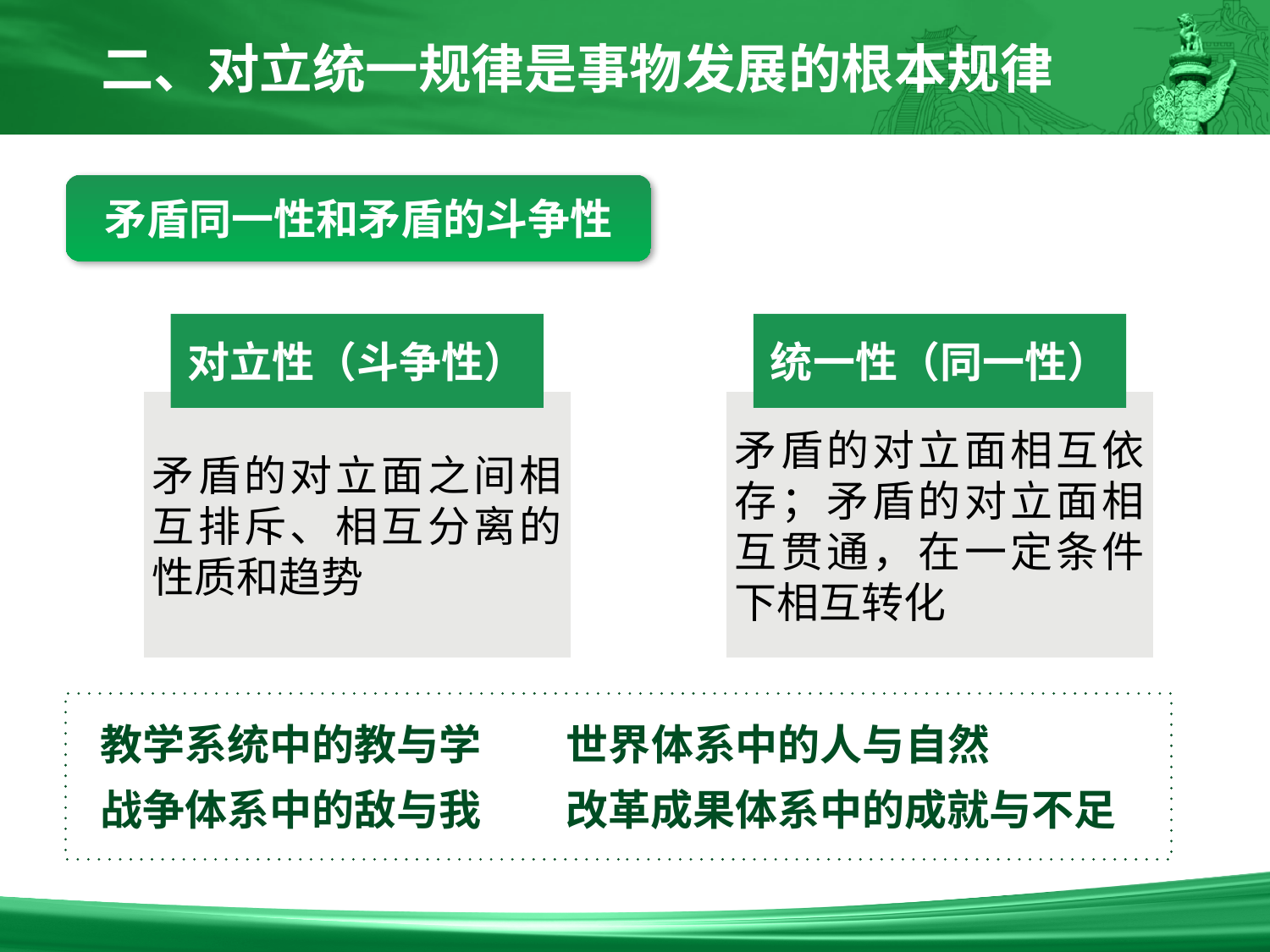

二、对立统一规律是事物发展的根本规律
矛盾同一性和矛盾的斗争性
对立性（斗争性）
统一性（同一性）
矛盾的对立面之间相互排斥、相互分离的性质和趋势
矛盾的对立面相互依存；矛盾的对立面相互贯通，在一定条件下相互转化
教学系统中的教与学　　世界体系中的人与自然
战争体系中的敌与我　　改革成果体系中的成就与不足